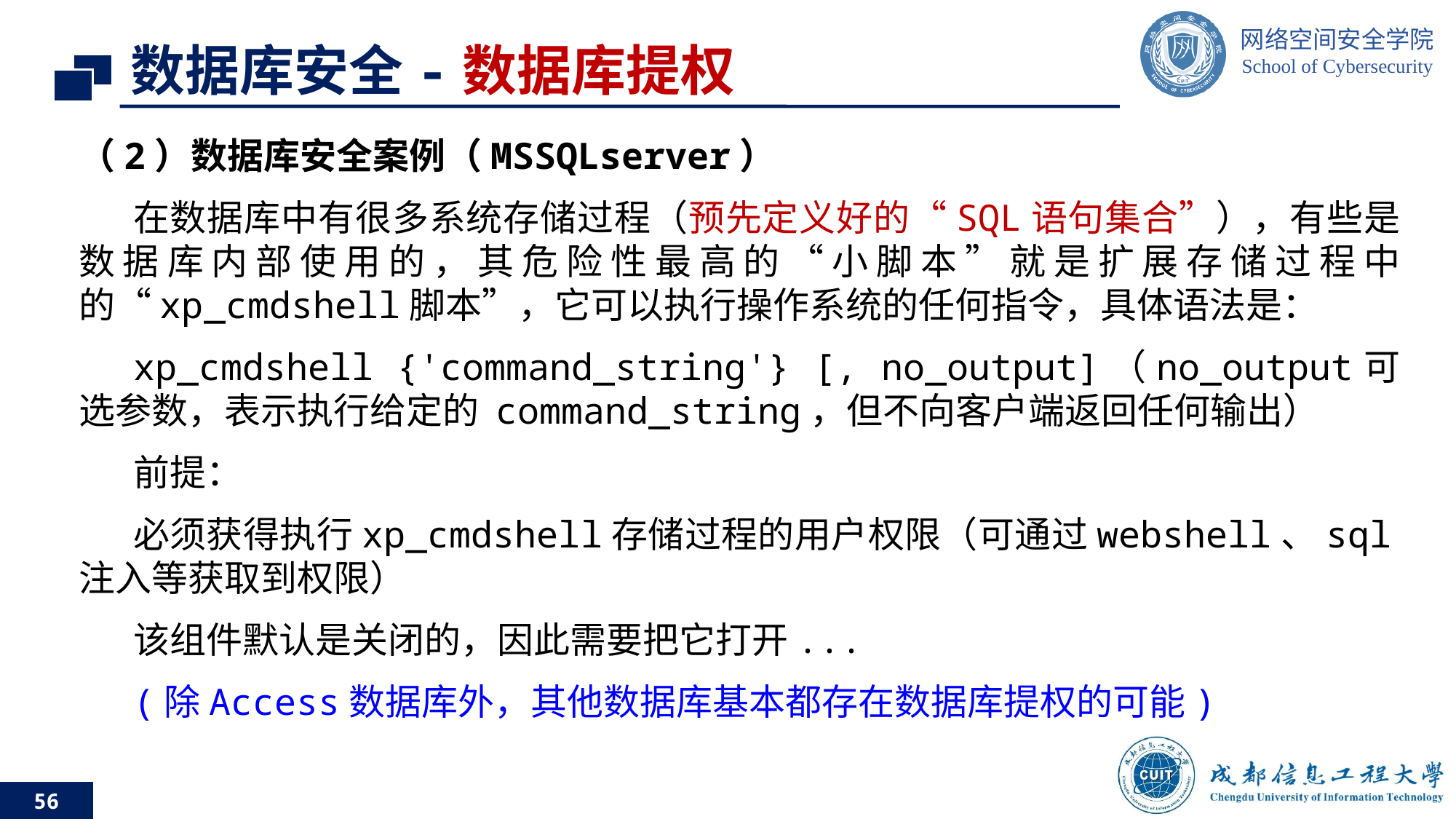

# 数据库安全-数据库提权
（2）数据库安全案例（MSSQLserver）
在数据库中有很多系统存储过程（预先定义好的“SQL语句集合”），有些是数据库内部使用的，其危险性最高的“小脚本”就是扩展存储过程中的“xp_cmdshell脚本”，它可以执行操作系统的任何指令，具体语法是：
xp_cmdshell {'command_string'} [, no_output]（no_output可选参数，表示执行给定的 command_string，但不向客户端返回任何输出）
前提：
必须获得执行xp_cmdshell存储过程的用户权限（可通过webshell、sql注入等获取到权限）
该组件默认是关闭的，因此需要把它打开...
(除Access数据库外，其他数据库基本都存在数据库提权的可能)

56